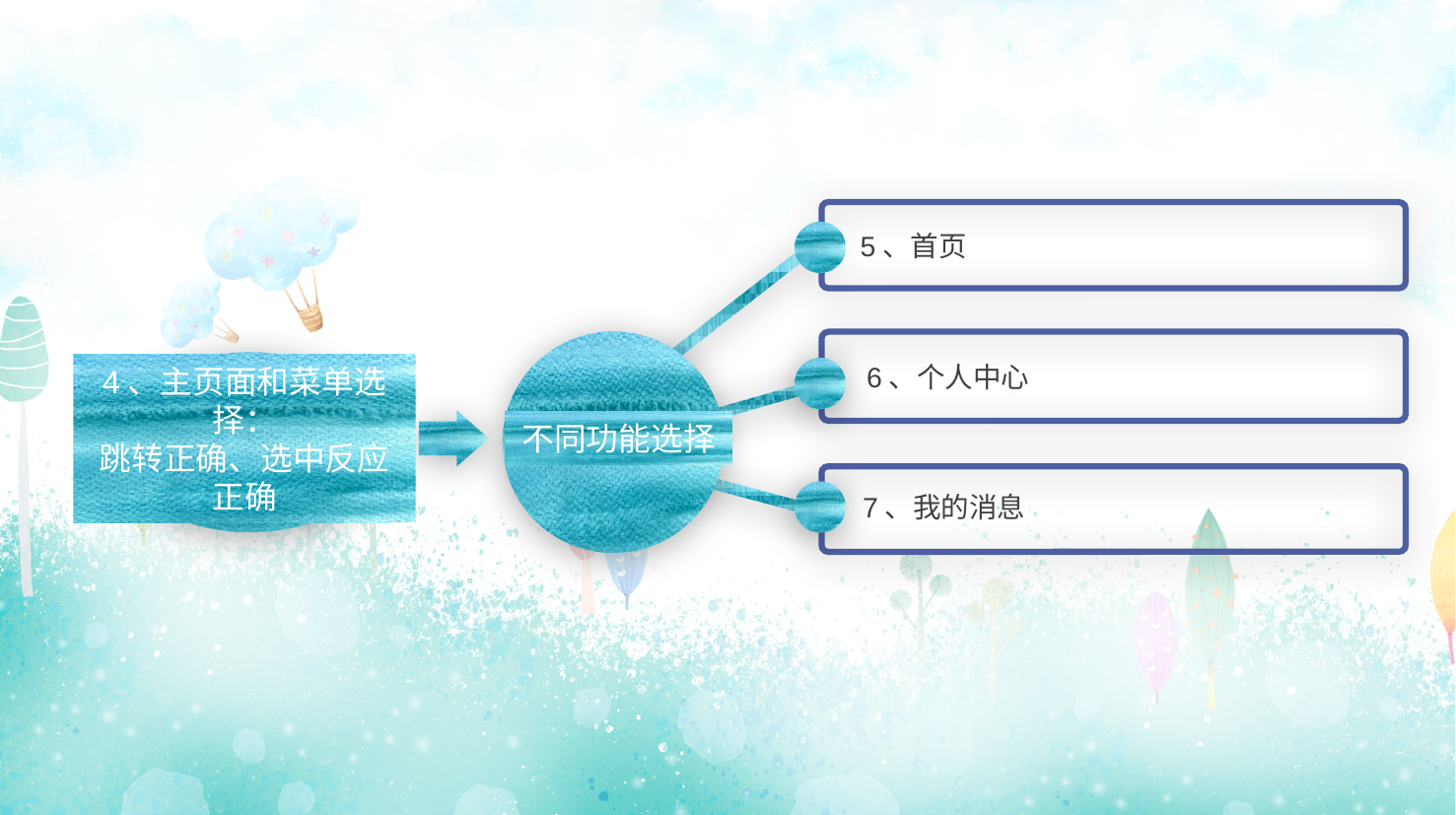

5、首页

不同功能选择

4、主页面和菜单选择：
跳转正确、选中反应正确
6、个人中心

7、我的消息